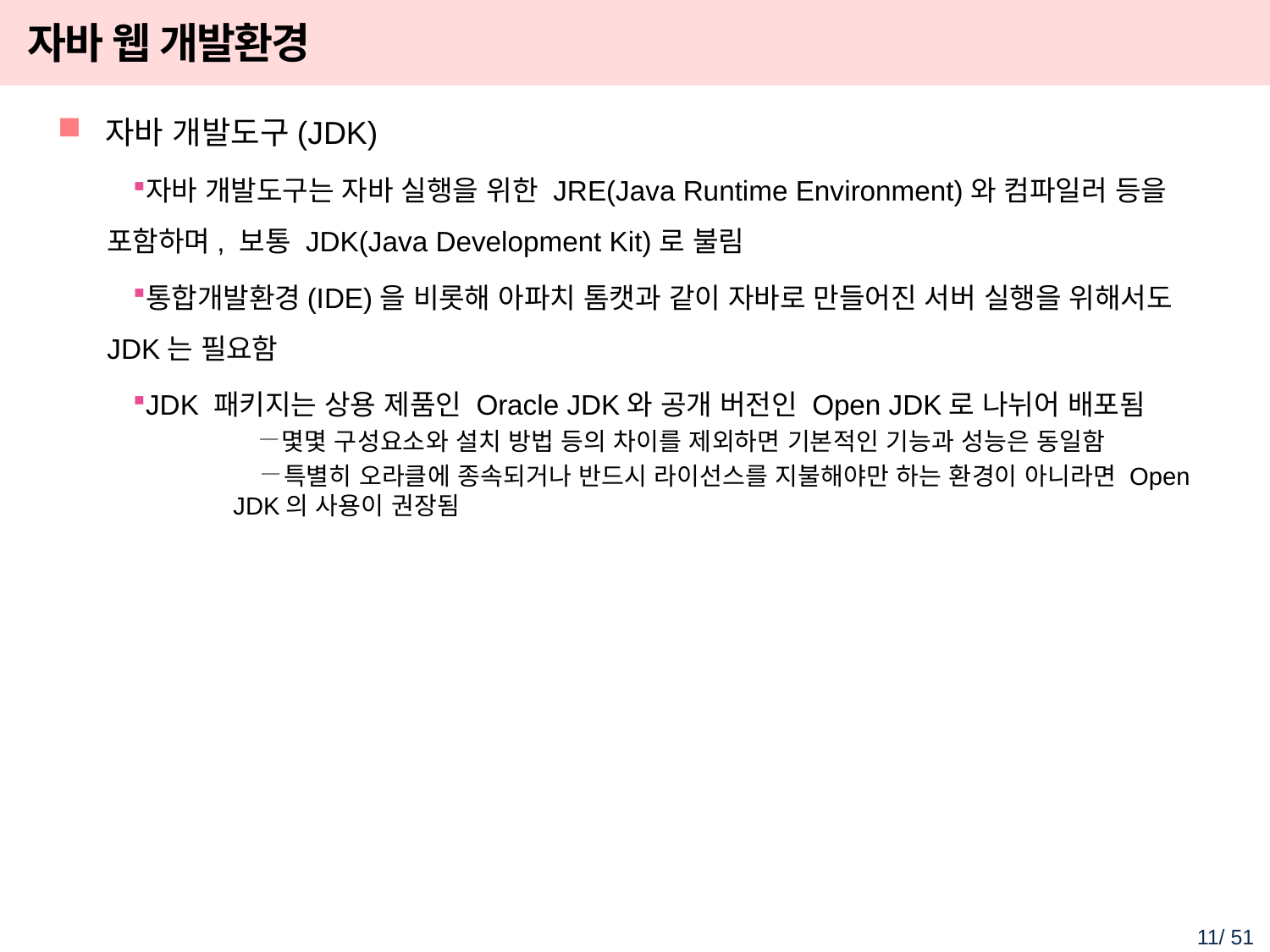

# 자바 웹 개발환경
자바 개발도구(JDK)
자바 개발도구는 자바 실행을 위한 JRE(Java Runtime Environment)와 컴파일러 등을 포함하며, 보통 JDK(Java Development Kit)로 불림
통합개발환경(IDE)을 비롯해 아파치 톰캣과 같이 자바로 만들어진 서버 실행을 위해서도 JDK는 필요함
JDK 패키지는 상용 제품인 Oracle JDK와 공개 버전인 Open JDK로 나뉘어 배포됨
몇몇 구성요소와 설치 방법 등의 차이를 제외하면 기본적인 기능과 성능은 동일함
특별히 오라클에 종속되거나 반드시 라이선스를 지불해야만 하는 환경이 아니라면 Open JDK의 사용이 권장됨